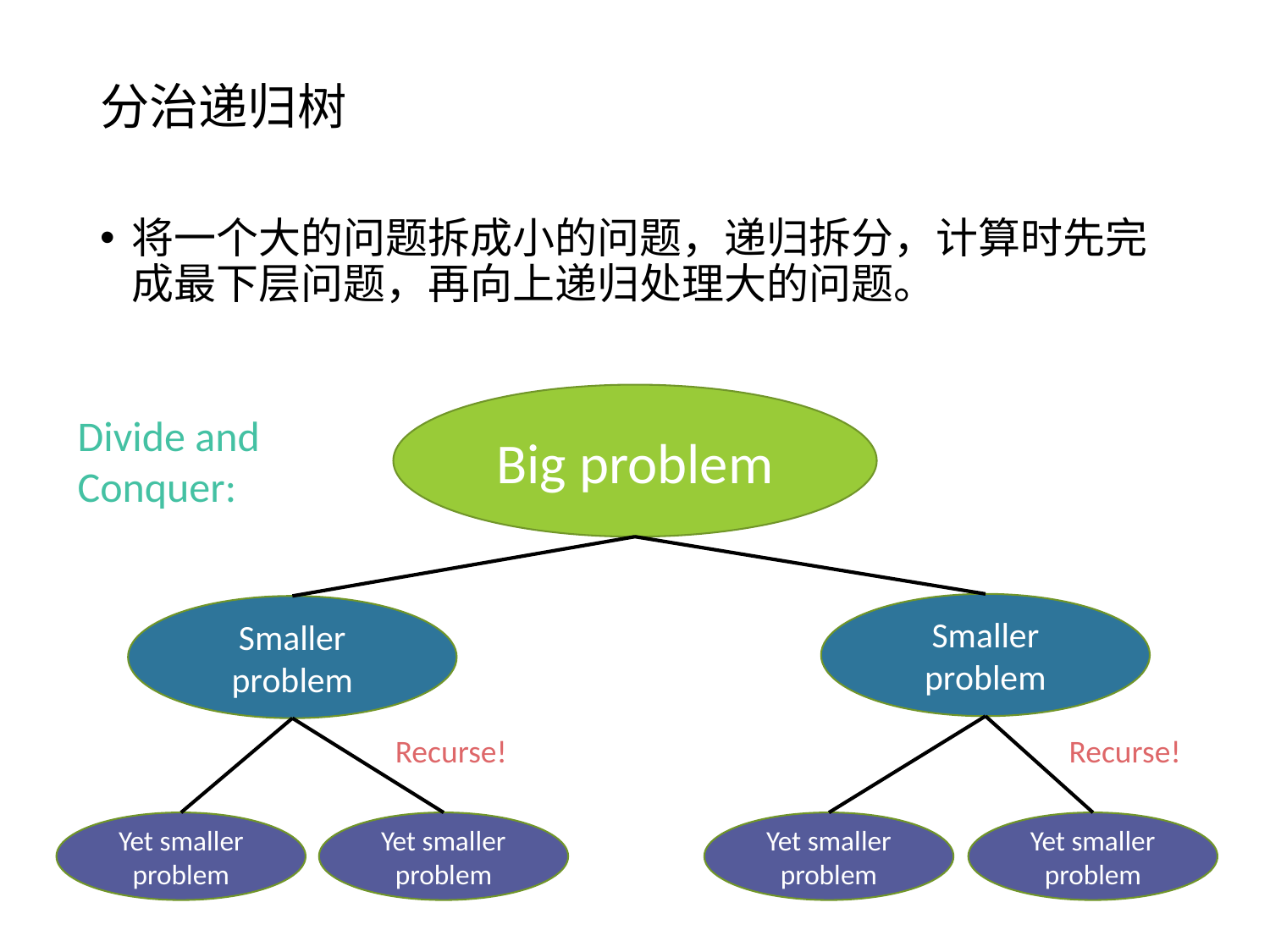

# 分治递归树
将一个大的问题拆成小的问题，递归拆分，计算时先完成最下层问题，再向上递归处理大的问题。
Big problem
Smaller problem
Smaller problem
Recurse!
Yet smaller problem
Yet smaller problem
Yet smaller problem
Yet smaller problem
Divide and Conquer:
Recurse!